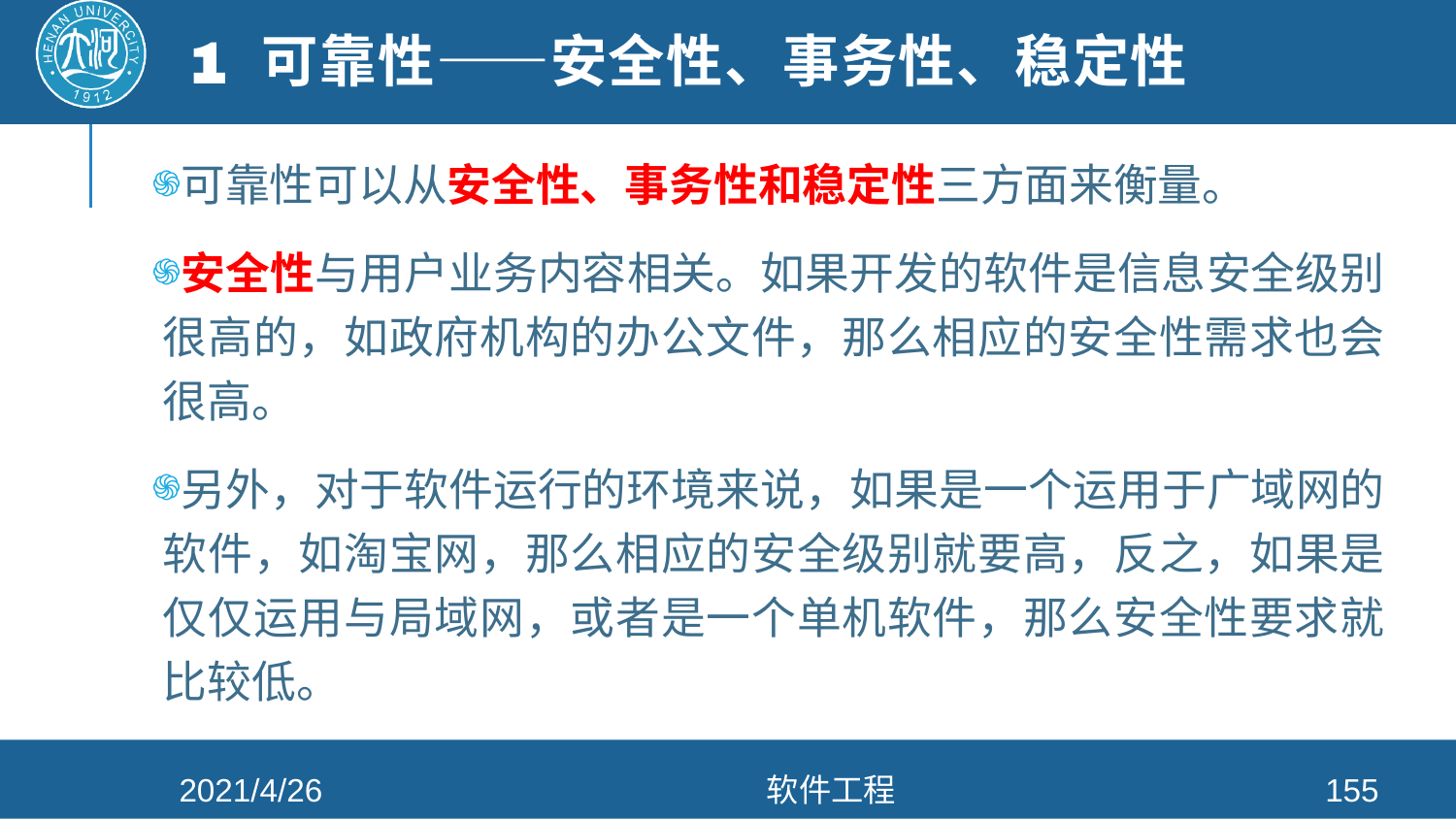

# 1 可靠性——安全性、事务性、稳定性
可靠性可以从安全性、事务性和稳定性三方面来衡量。
安全性与用户业务内容相关。如果开发的软件是信息安全级别很高的，如政府机构的办公文件，那么相应的安全性需求也会很高。
另外，对于软件运行的环境来说，如果是一个运用于广域网的软件，如淘宝网，那么相应的安全级别就要高，反之，如果是仅仅运用与局域网，或者是一个单机软件，那么安全性要求就比较低。
2021/4/26
软件工程
155